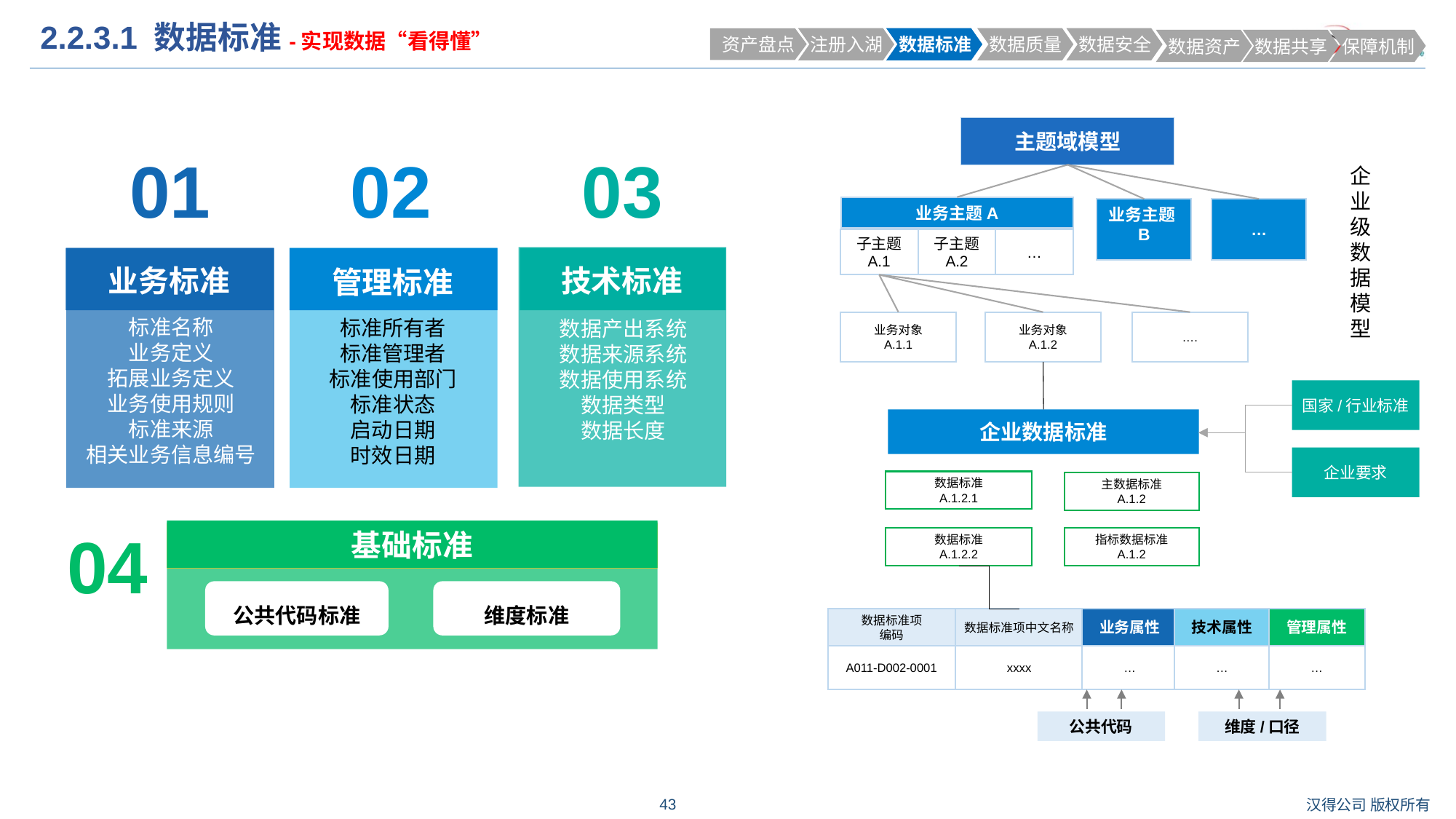

# 2.2.3.1 数据标准-实现数据“看得懂”
  资产盘点
  注册入湖
  数据标准
  数据质量
  数据安全
  数据资产
  数据共享
  保障机制
主题域模型
业务主题A
…
子主题
A.2
子主题
A.1
业务主题B
…
业务对象
A.1.1
业务对象
A.1.2
….
国家/行业标准
企业要求
维度/口径
公共代码
企业数据标准
数据标准
A.1.2.1
主数据标准
A.1.2
数据标准
A.1.2.2
指标数据标准
A.1.2
数据标准项
编码
业务属性
数据标准项中文名称
技术属性
管理属性
A011-D002-0001
xxxx
…
…
…
企业级数据模型
01
02
03

业务标准
技术标准
管理标准
标准名称
业务定义
拓展业务定义
业务使用规则
标准来源
相关业务信息编号
标准所有者
标准管理者
标准使用部门
标准状态
启动日期
时效日期
数据产出系统
数据来源系统
数据使用系统
数据类型
数据长度
04
基础标准

维度标准
公共代码标准